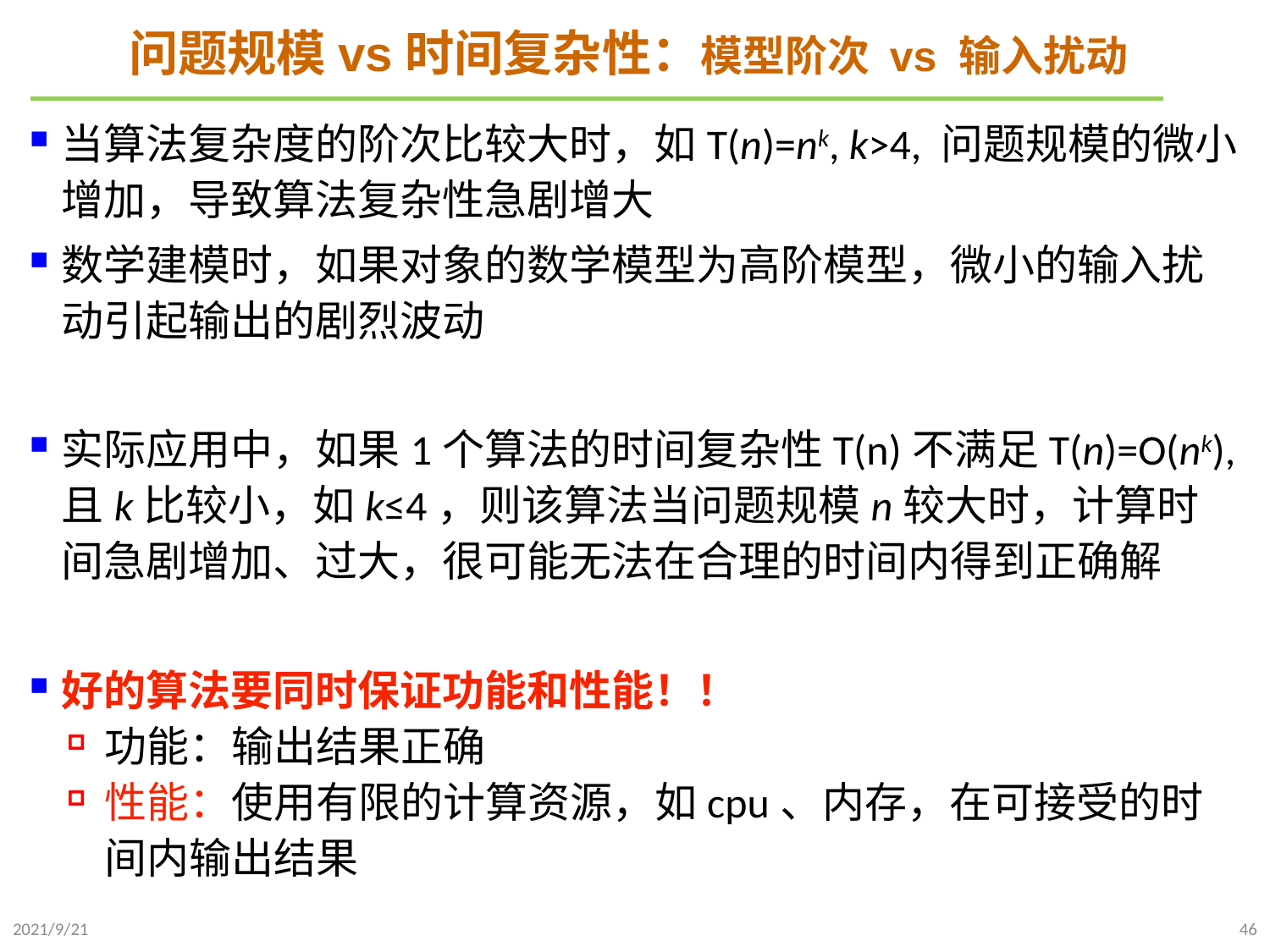

# 问题规模vs时间复杂性：模型阶次 vs 输入扰动
当算法复杂度的阶次比较大时，如T(n)=nk, k>4, 问题规模的微小增加，导致算法复杂性急剧增大
数学建模时，如果对象的数学模型为高阶模型，微小的输入扰动引起输出的剧烈波动

实际应用中，如果1个算法的时间复杂性T(n)不满足T(n)=O(nk), 且k比较小，如k≤4，则该算法当问题规模n较大时，计算时间急剧增加、过大，很可能无法在合理的时间内得到正确解

好的算法要同时保证功能和性能！！
功能：输出结果正确
性能：使用有限的计算资源，如cpu、内存，在可接受的时间内输出结果

2021/9/21
46